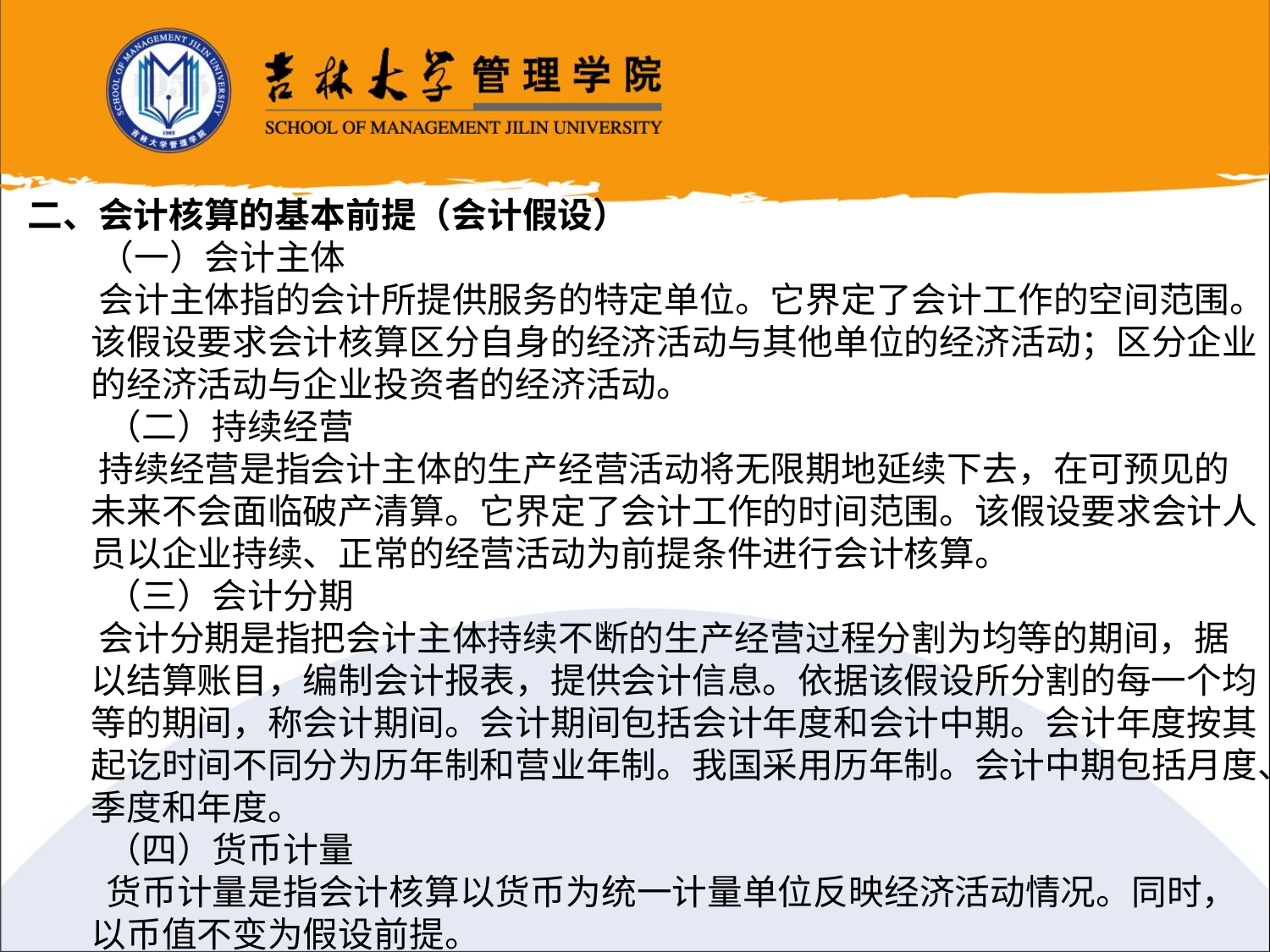

二、会计核算的基本前提（会计假设）
        （一）会计主体
        会计主体指的会计所提供服务的特定单位。它界定了会计工作的空间范围。该假设要求会计核算区分自身的经济活动与其他单位的经济活动；区分企业的经济活动与企业投资者的经济活动。
         （二）持续经营
        持续经营是指会计主体的生产经营活动将无限期地延续下去，在可预见的未来不会面临破产清算。它界定了会计工作的时间范围。该假设要求会计人员以企业持续、正常的经营活动为前提条件进行会计核算。
         （三）会计分期
        会计分期是指把会计主体持续不断的生产经营过程分割为均等的期间，据以结算账目，编制会计报表，提供会计信息。依据该假设所分割的每一个均等的期间，称会计期间。会计期间包括会计年度和会计中期。会计年度按其起讫时间不同分为历年制和营业年制。我国采用历年制。会计中期包括月度、季度和年度。
         （四）货币计量
         货币计量是指会计核算以货币为统一计量单位反映经济活动情况。同时，以币值不变为假设前提。
8